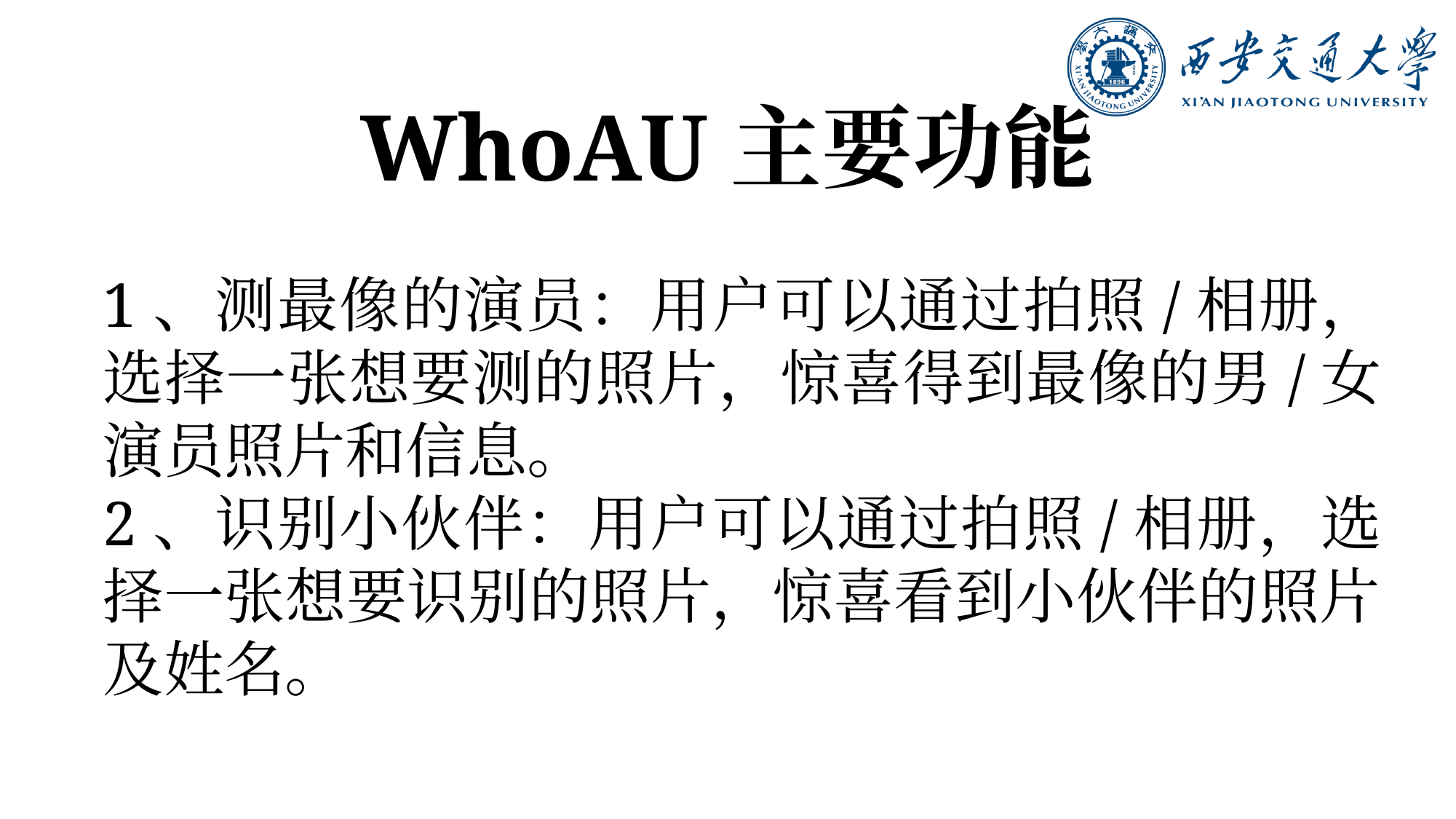

WhoAU主要功能
1、测最像的演员：用户可以通过拍照/相册，选择一张想要测的照片，惊喜得到最像的男/女演员照片和信息。
2、识别小伙伴：用户可以通过拍照/相册，选择一张想要识别的照片，惊喜看到小伙伴的照片及姓名。